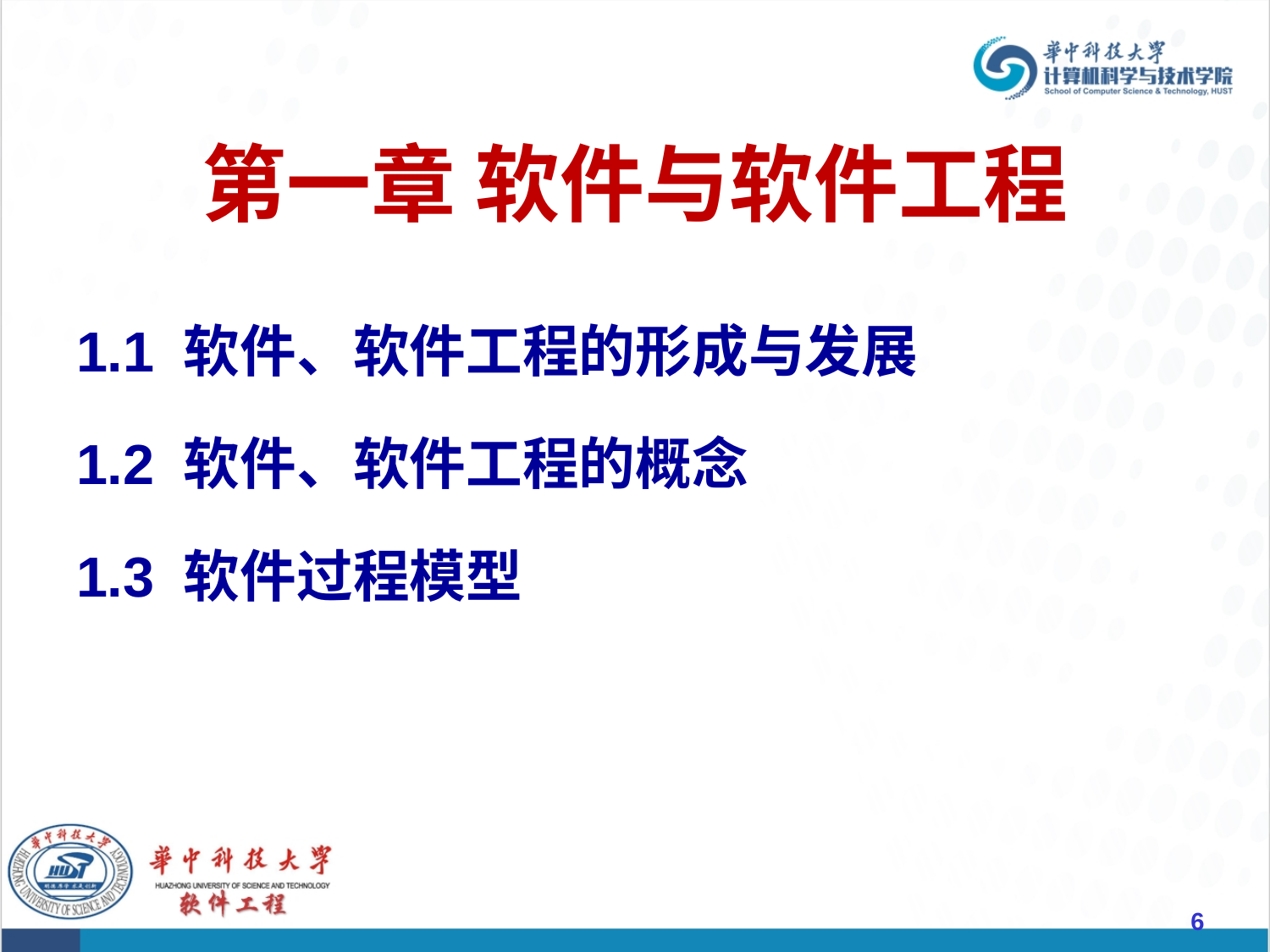

# 第一章 软件与软件工程
1.1 软件、软件工程的形成与发展
1.2 软件、软件工程的概念
1.3 软件过程模型
6